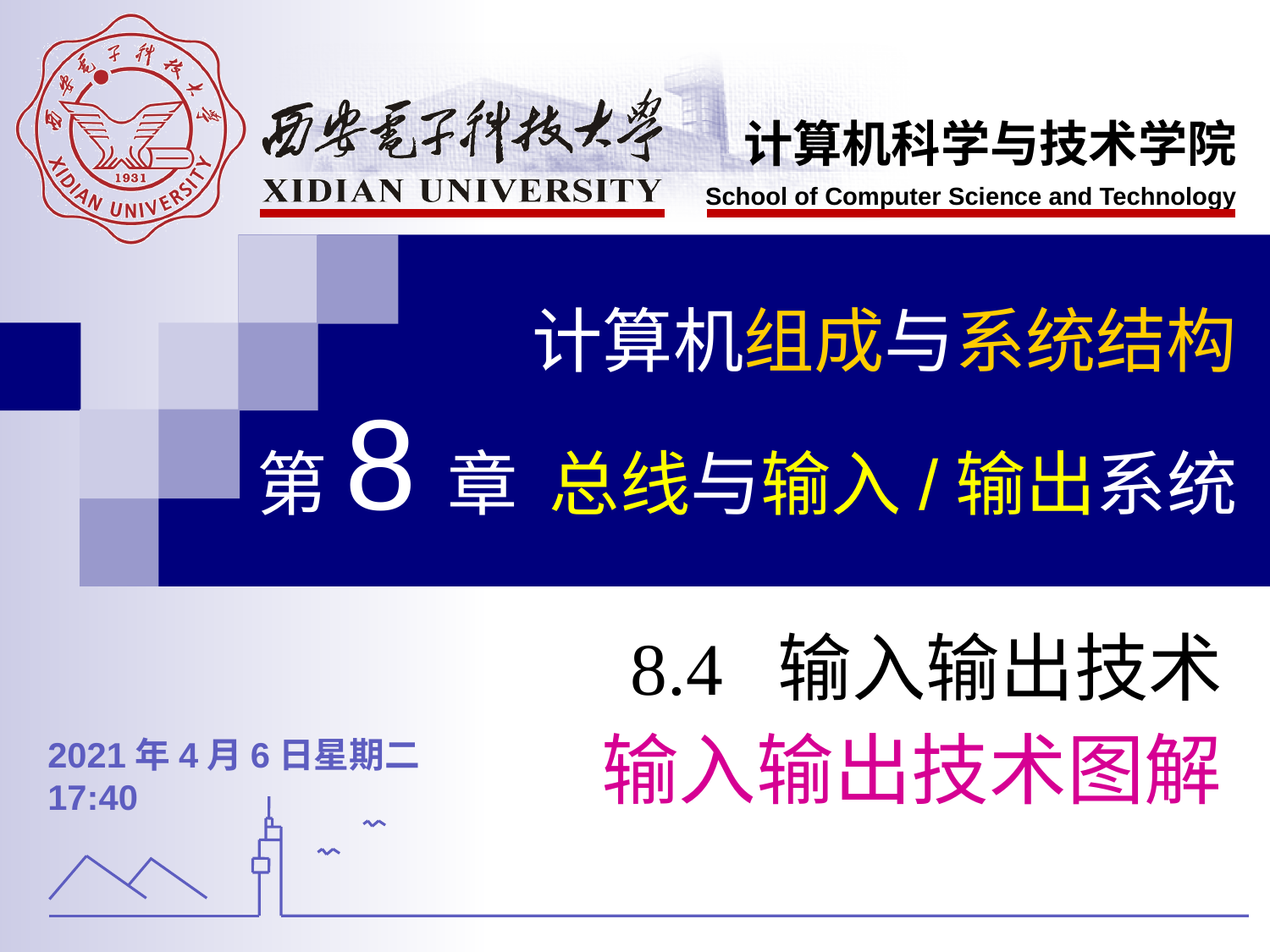

计算机组成与系统结构
第8章  总线与输入/输出系统
8.4  输入输出技术
输入输出技术图解